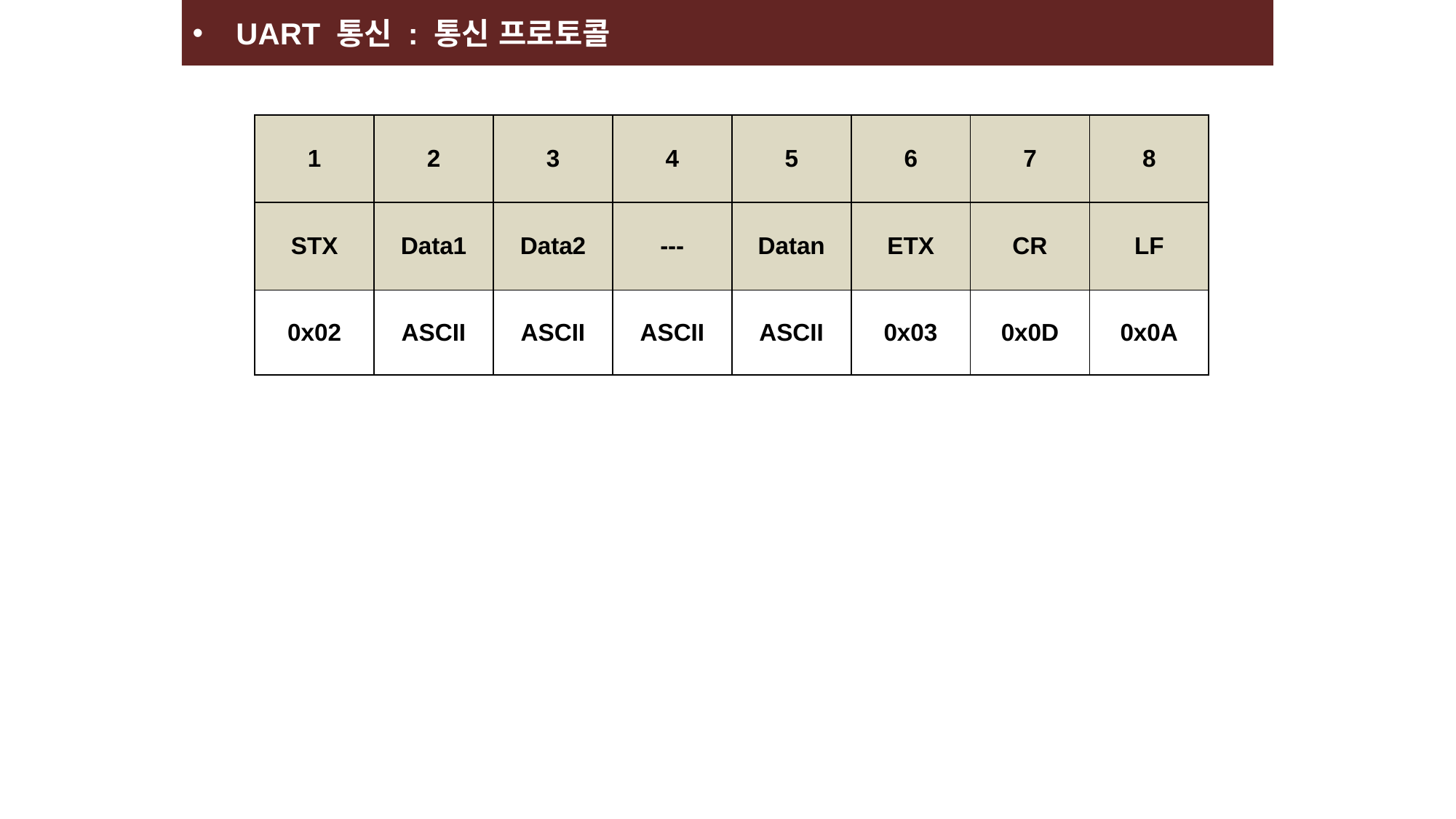

UART 통신 : 통신 프로토콜
| 1 | 2 | 3 | 4 | 5 | 6 | 7 | 8 |
| --- | --- | --- | --- | --- | --- | --- | --- |
| STX | Data1 | Data2 | --- | Datan | ETX | CR | LF |
| 0x02 | ASCII | ASCII | ASCII | ASCII | 0x03 | 0x0D | 0x0A |